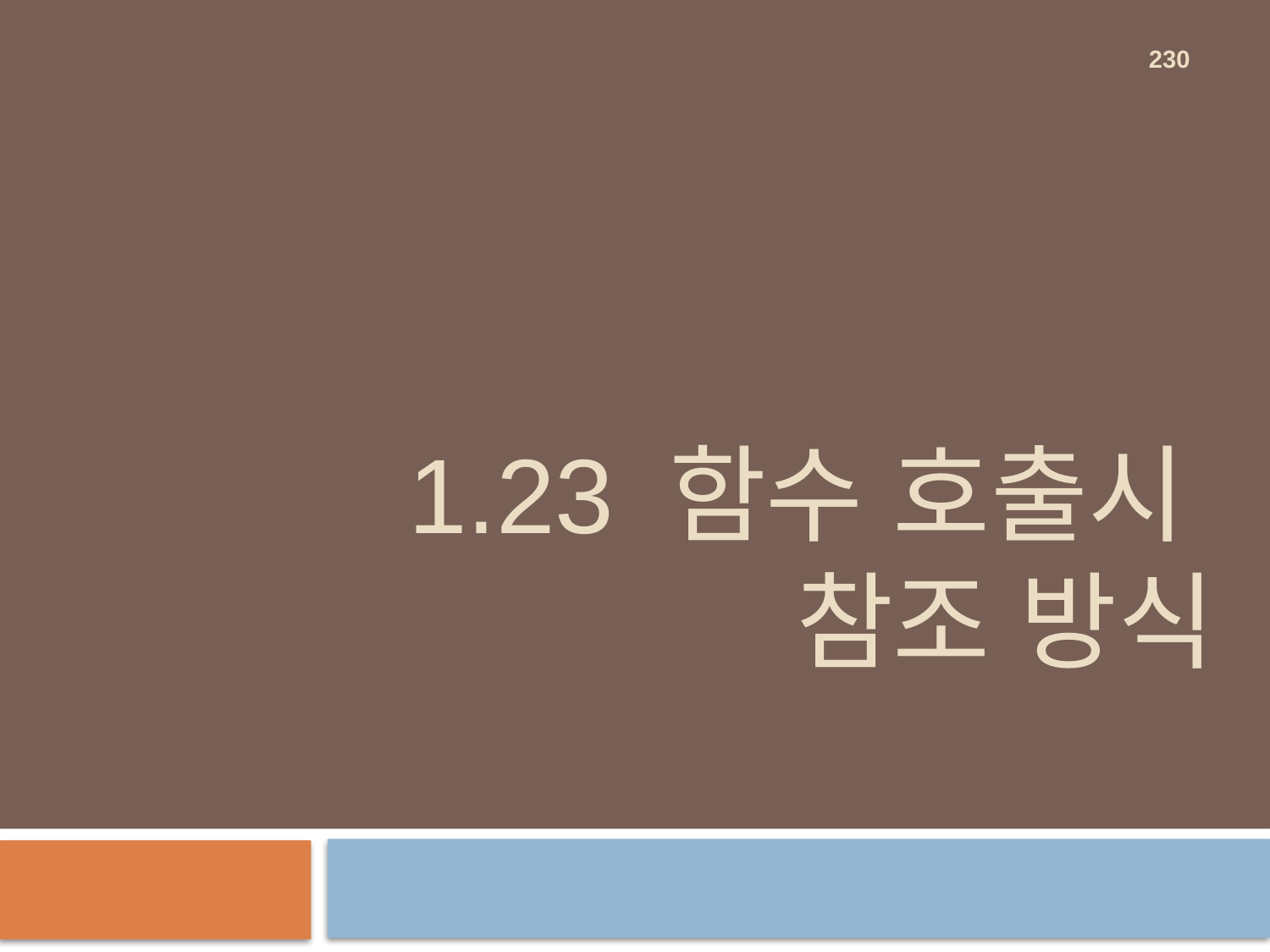

230
# 1.23 함수 호출시 참조 방식